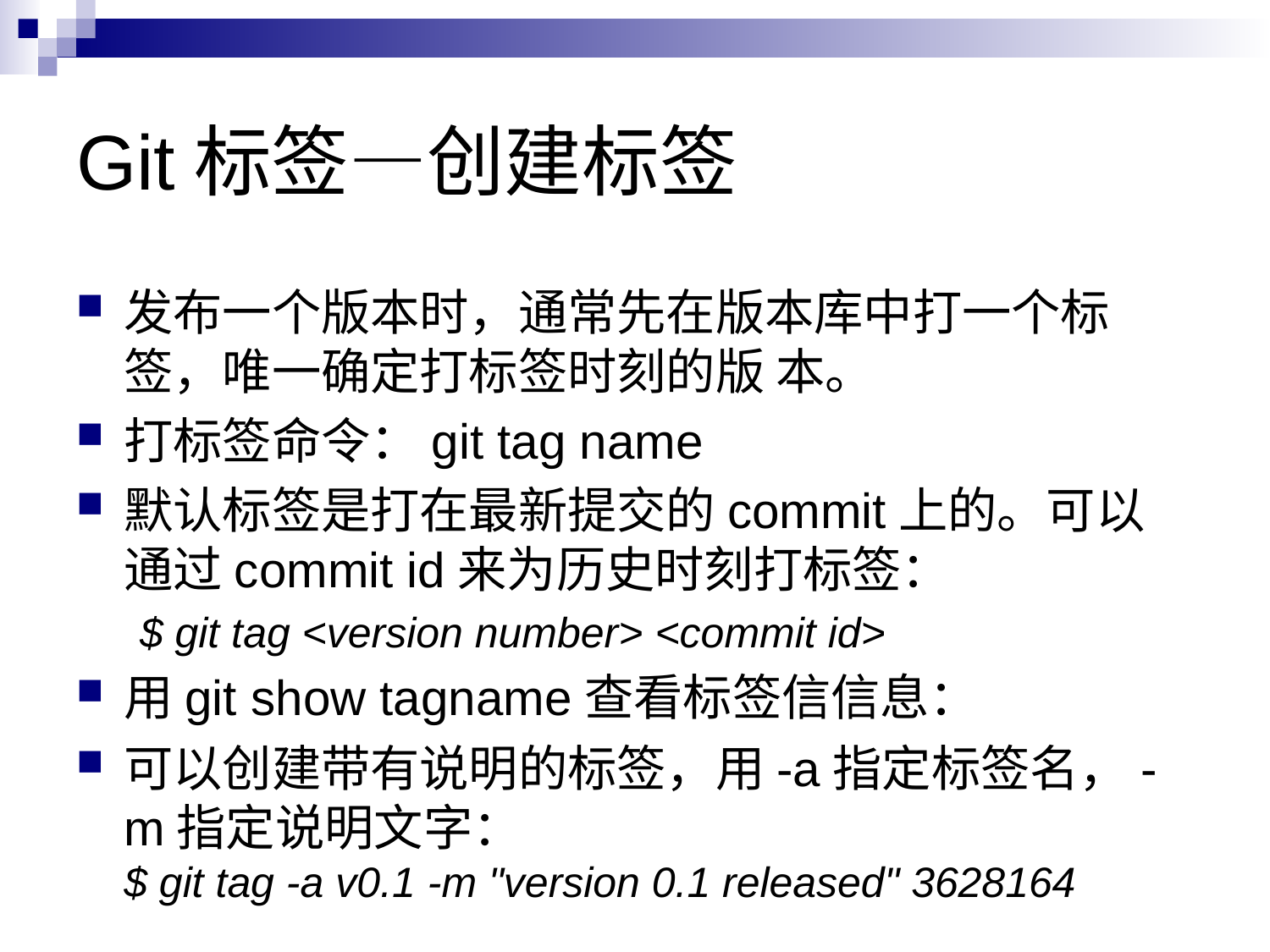

# Git标签—创建标签
发布一个版本时，通常先在版本库中打一个标签，唯一确定打标签时刻的版 本。
打标签命令：git tag name
默认标签是打在最新提交的commit上的。可以通过commit id来为历史时刻打标签：
$ git tag <version number> <commit id>
用git show tagname查看标签信信息：
可以创建带有说明的标签，用-a指定标签名，-m指定说明文字：
$ git tag -a v0.1 -m "version 0.1 released" 3628164